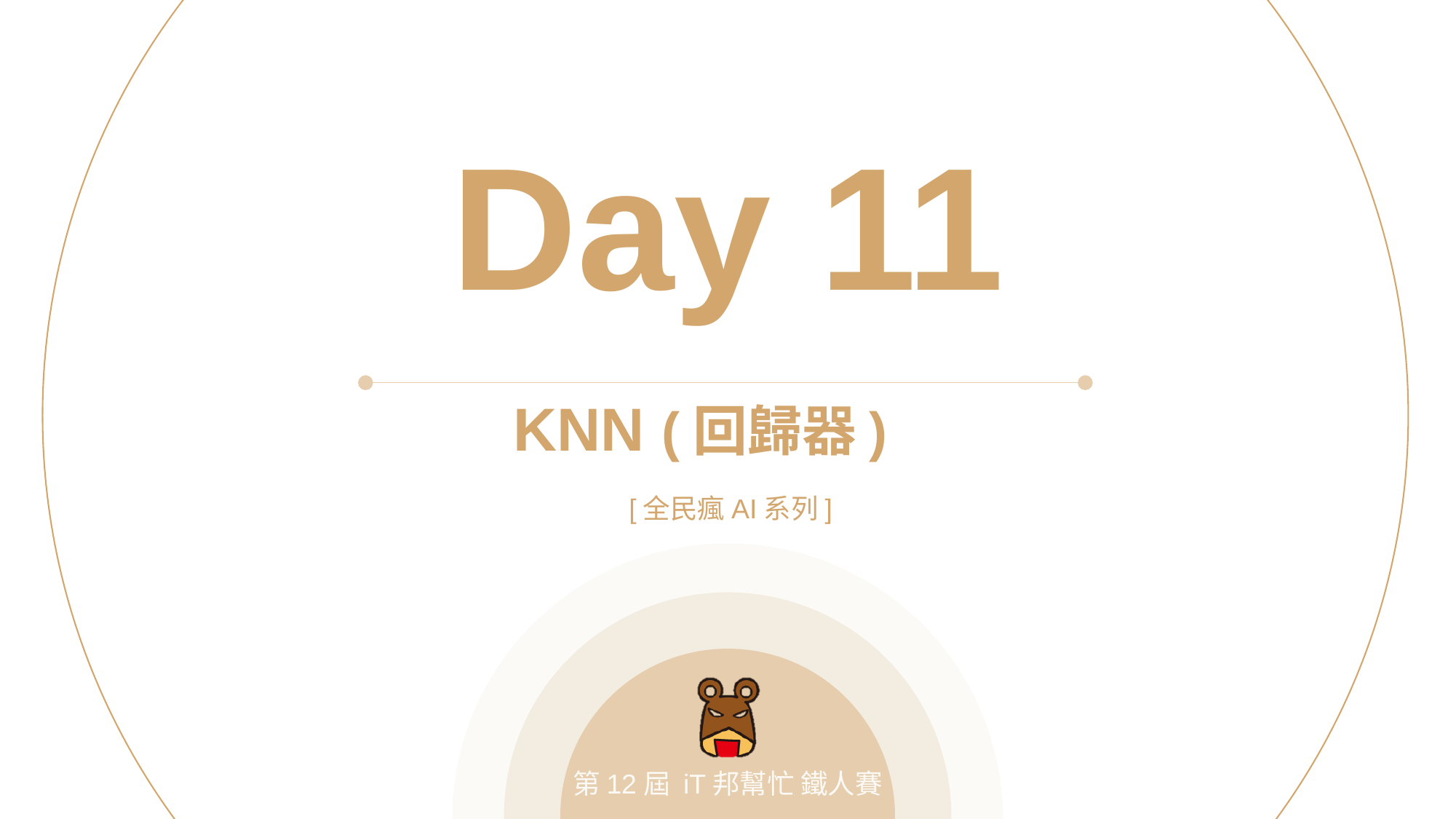

Day 11
KNN (回歸器)
[全民瘋AI系列]
第12屆 iT邦幫忙 鐵人賽